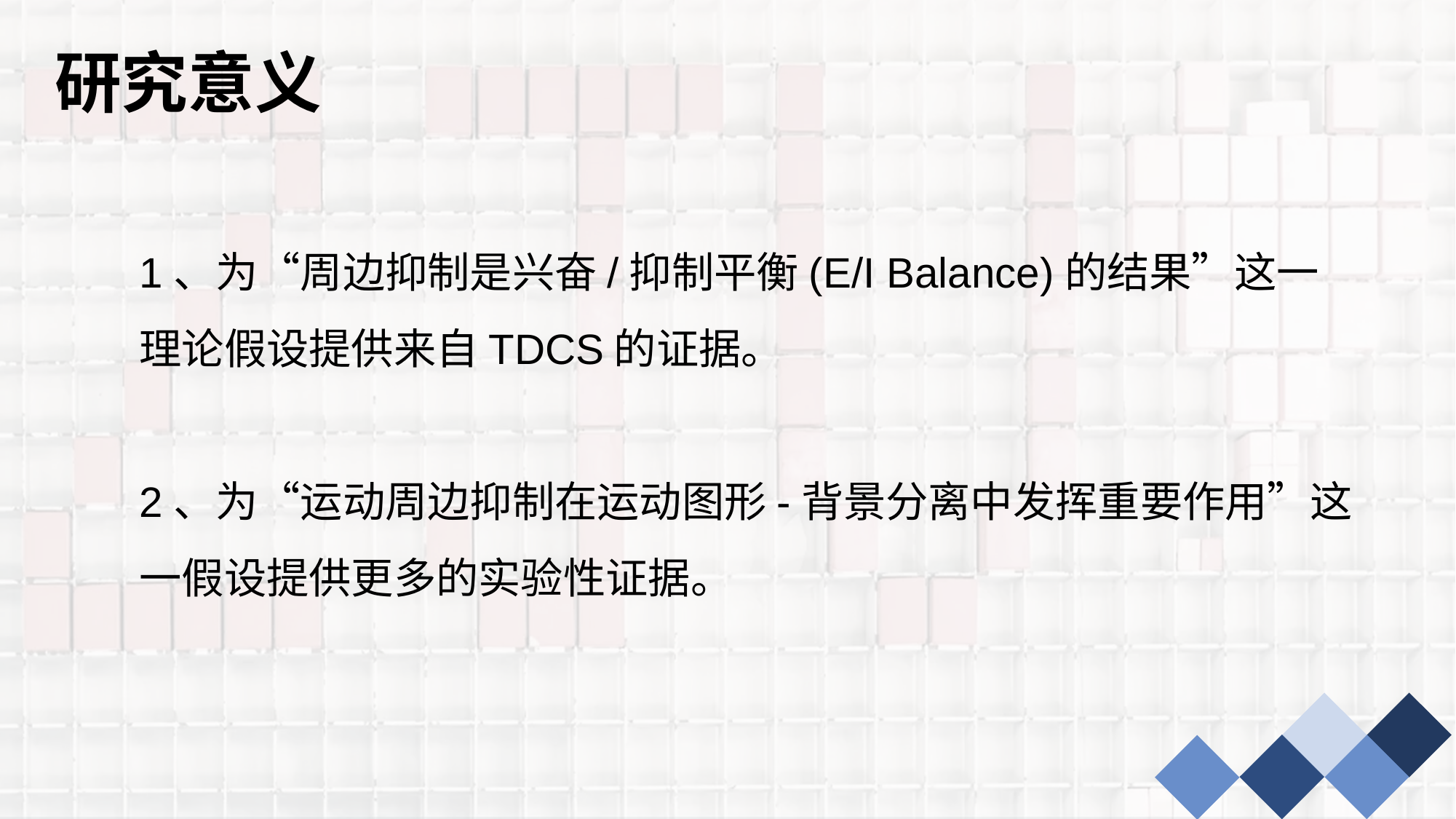

研究意义
1、为“周边抑制是兴奋/抑制平衡(E/I Balance)的结果”这一理论假设提供来自TDCS的证据。

2、为“运动周边抑制在运动图形-背景分离中发挥重要作用”这一假设提供更多的实验性证据。